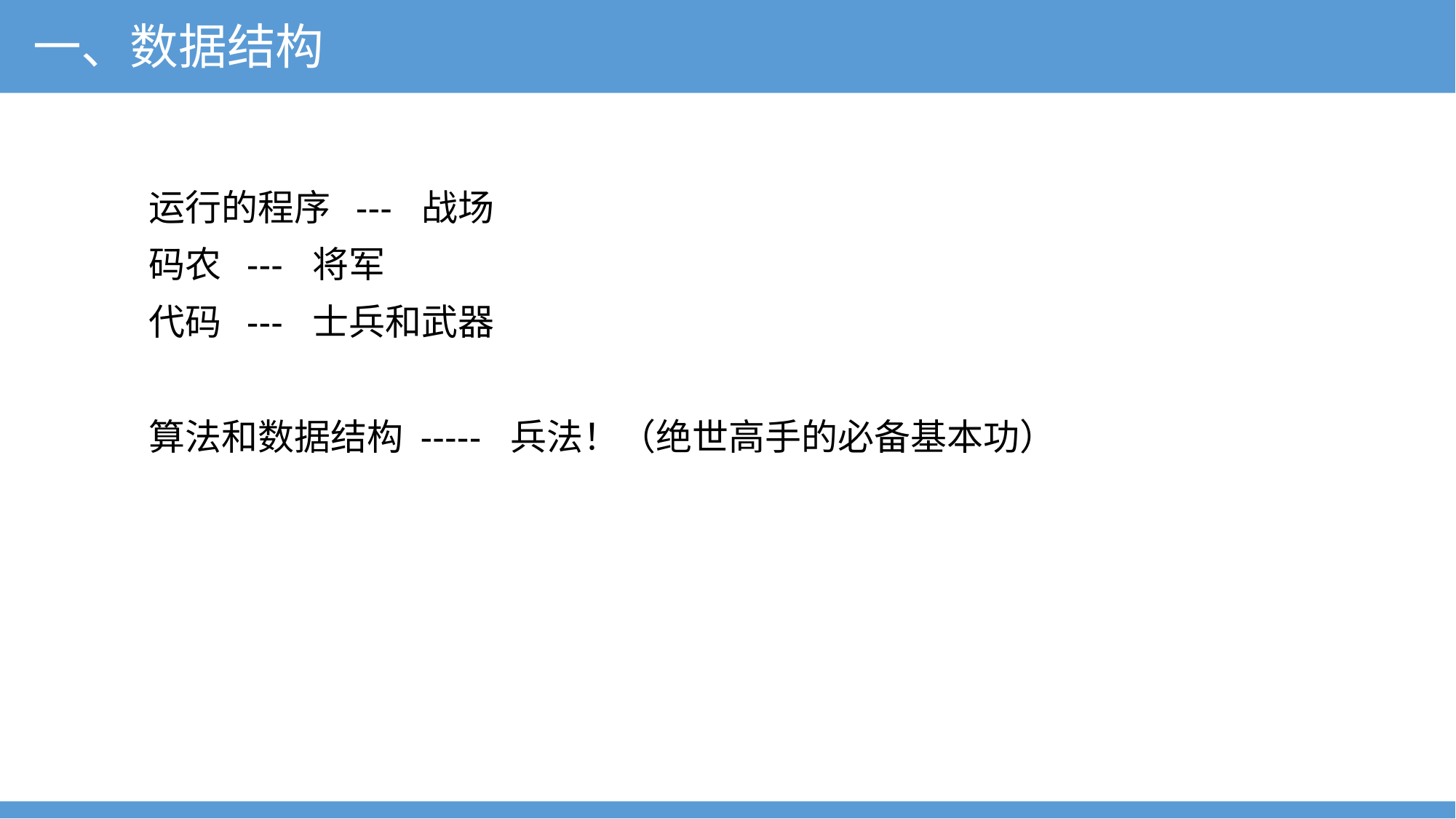

一、数据结构
运行的程序  ---  战场
码农  ---  将军
代码  ---  士兵和武器

算法和数据结构 -----  兵法！（绝世高手的必备基本功）